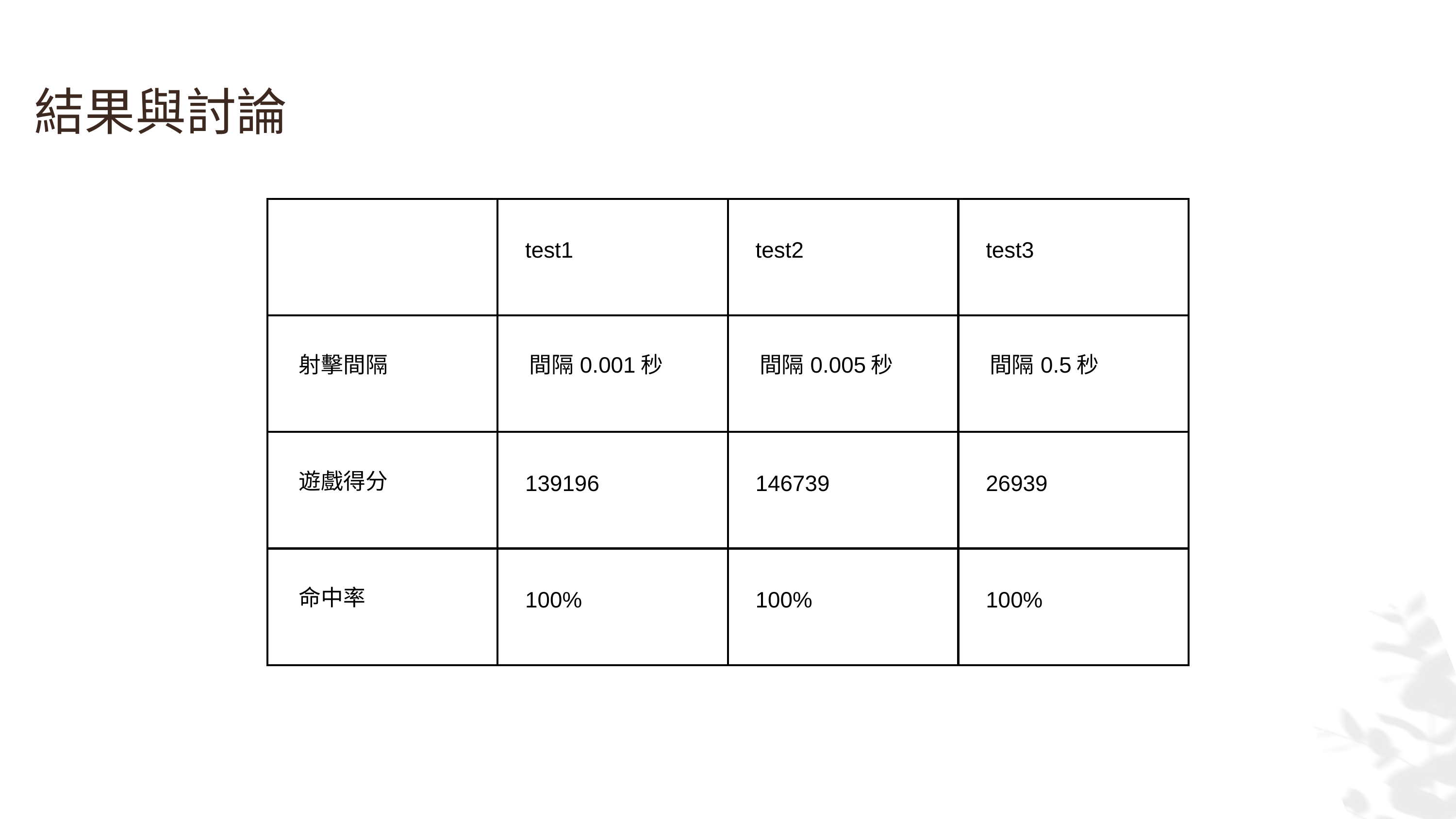

結果與討論
|  | test1 | test2 | test3 |
| --- | --- | --- | --- |
| 射擊間隔 | 間隔0.001秒 | 間隔0.005秒 | 間隔0.5秒 |
| 遊戲得分 | 139196 | 146739 | 26939 |
| 命中率 | 100% | 100% | 100% |